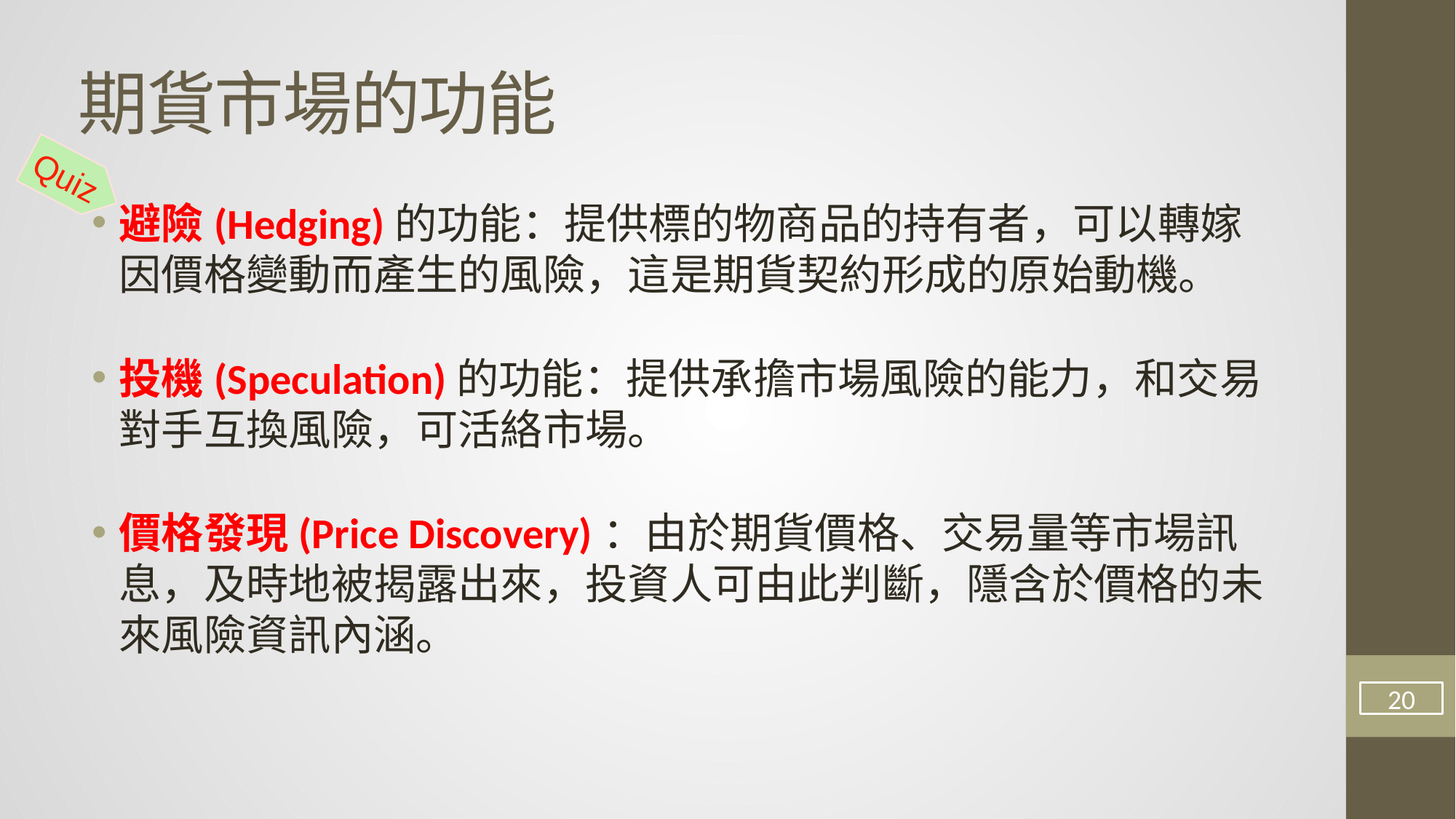

# 期貨市場的功能
Quiz

避險(Hedging)的功能：提供標的物商品的持有者，可以轉嫁因價格變動而產生的風險，這是期貨契約形成的原始動機。

投機(Speculation)的功能：提供承擔市場風險的能力，和交易對手互換風險，可活絡市場。

價格發現(Price Discovery)：由於期貨價格、交易量等市場訊息，及時地被揭露出來，投資人可由此判斷，隱含於價格的未來風險資訊內涵。
20